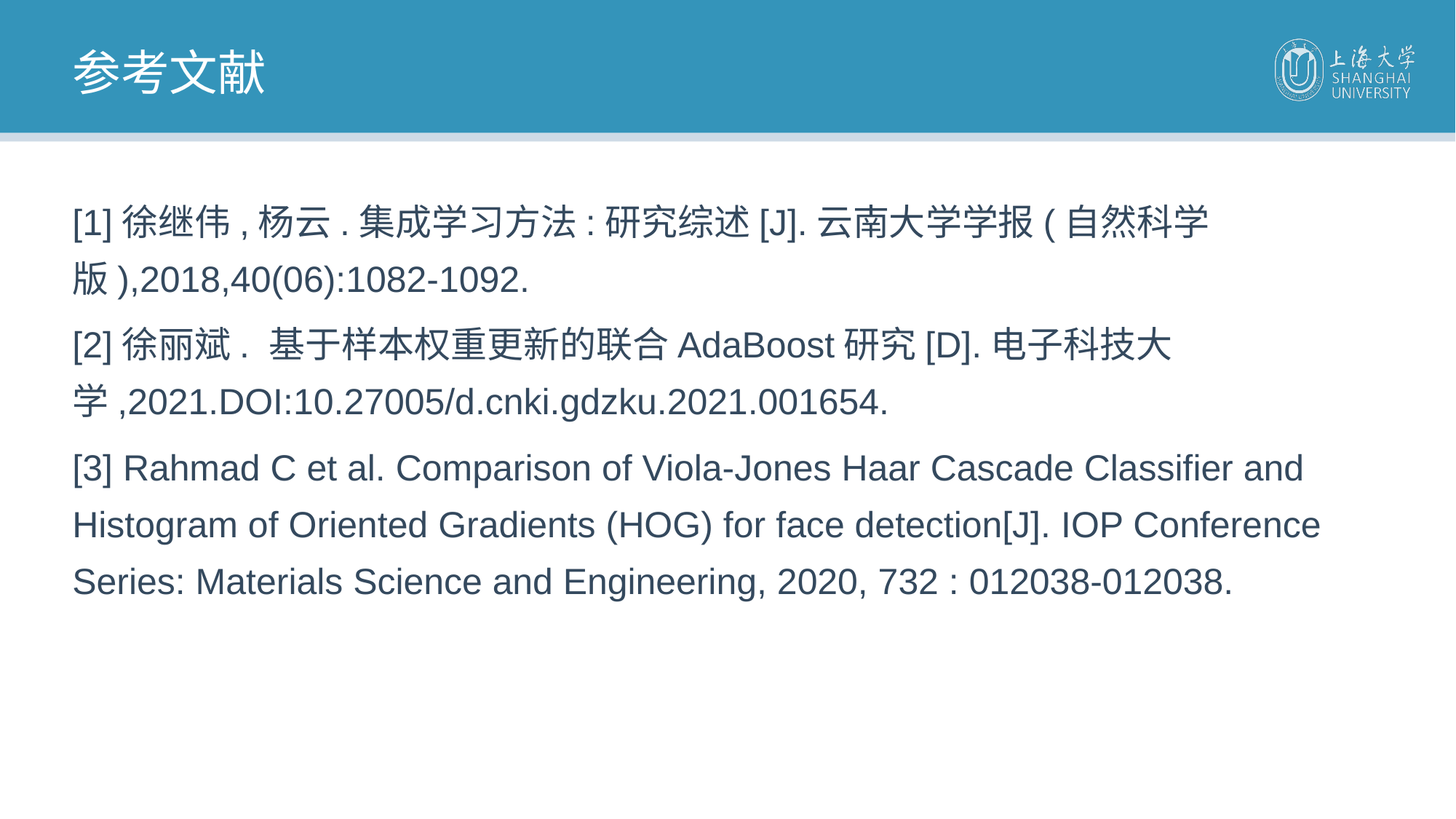

参考文献
[1]徐继伟,杨云.集成学习方法:研究综述[J].云南大学学报(自然科学版),2018,40(06):1082-1092.
[2]徐丽斌. 基于样本权重更新的联合AdaBoost研究[D].电子科技大学,2021.DOI:10.27005/d.cnki.gdzku.2021.001654.
[3] Rahmad C et al. Comparison of Viola-Jones Haar Cascade Classifier and Histogram of Oriented Gradients (HOG) for face detection[J]. IOP Conference Series: Materials Science and Engineering, 2020, 732 : 012038-012038.